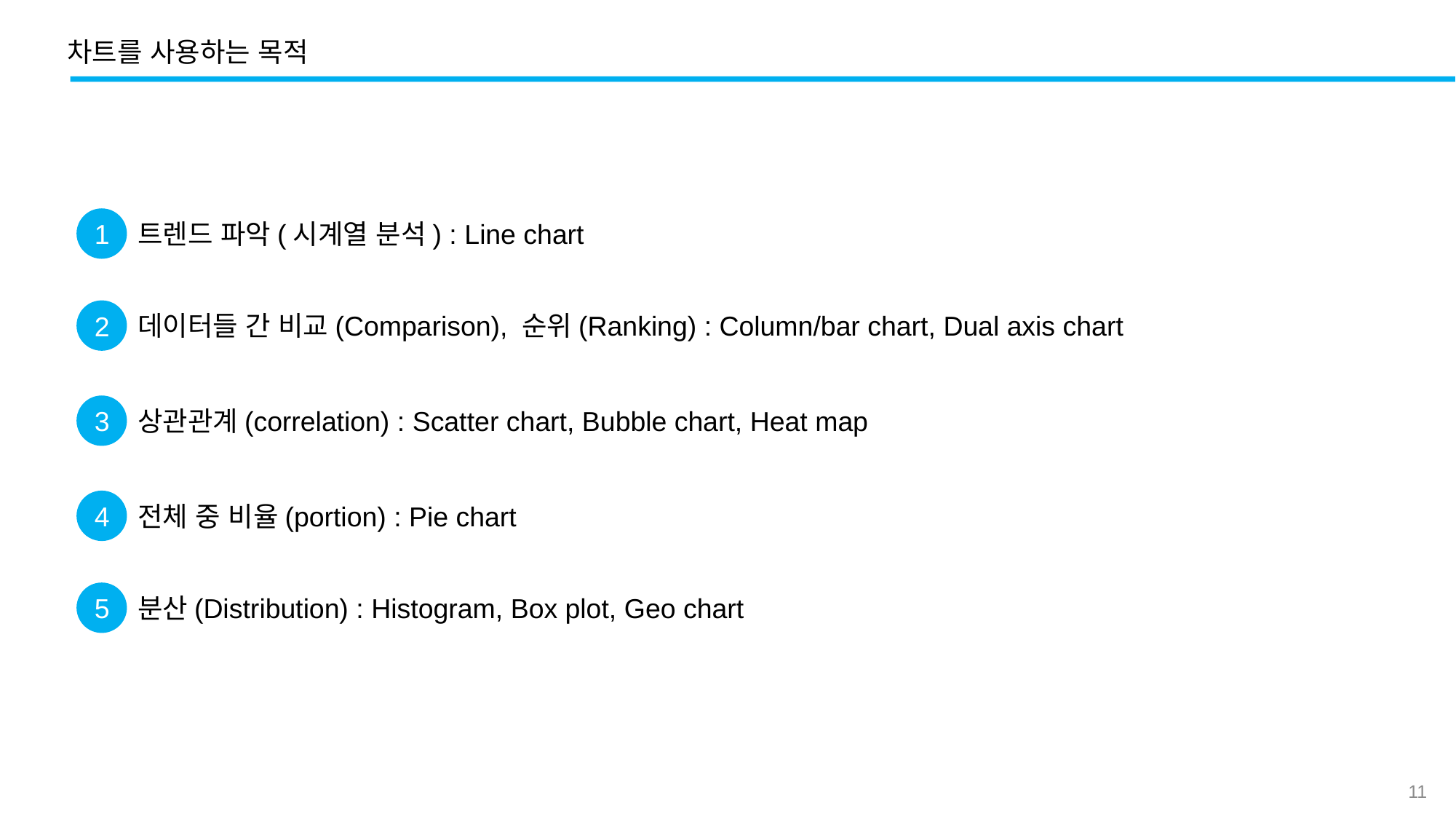

차트를 사용하는 목적

1
트렌드 파악(시계열 분석) : Line chart
2
데이터들 간 비교(Comparison), 순위(Ranking) : Column/bar chart, Dual axis chart
3
상관관계(correlation) : Scatter chart, Bubble chart, Heat map
4
전체 중 비율(portion) : Pie chart
5
분산(Distribution) : Histogram, Box plot, Geo chart
11